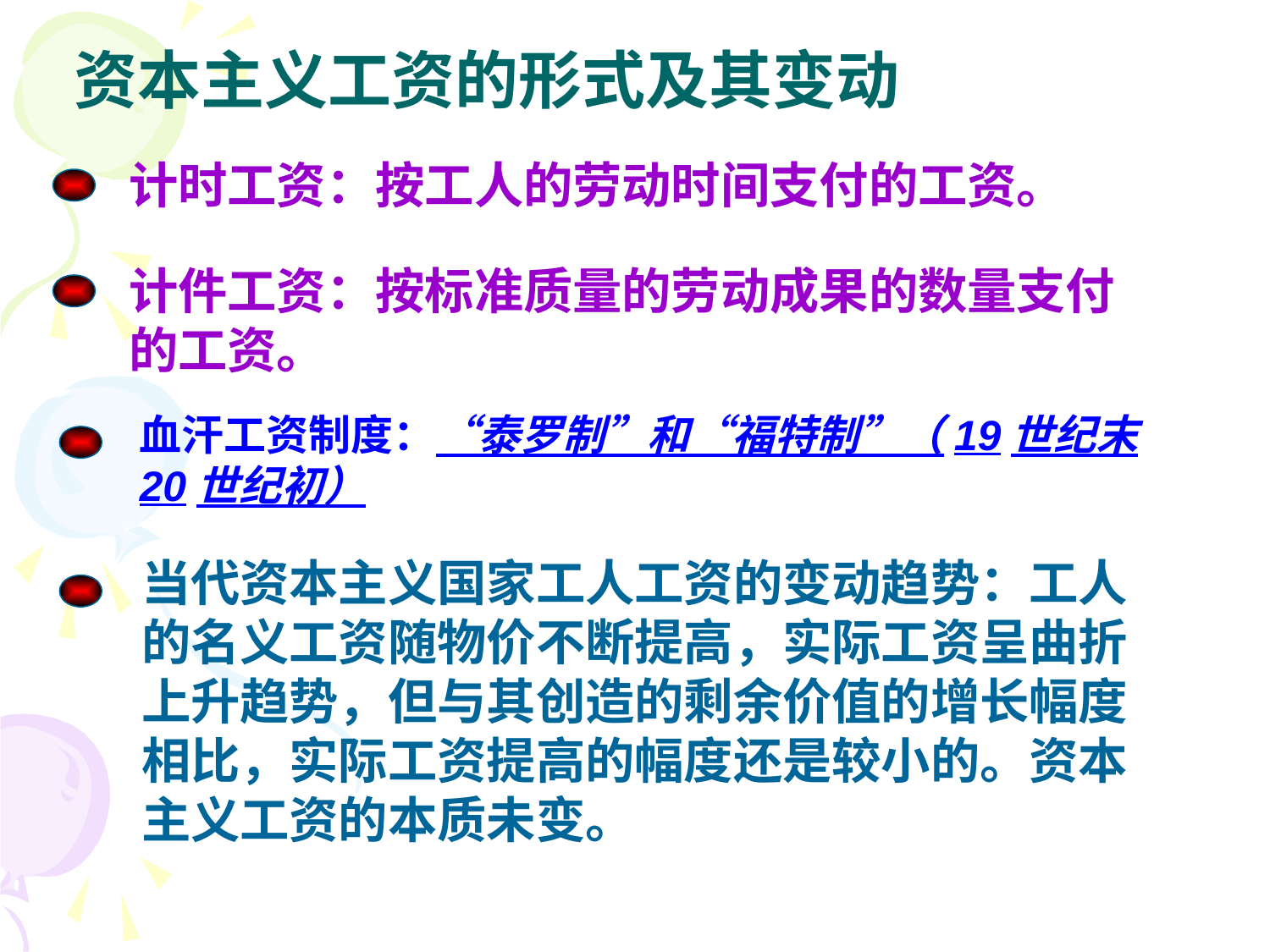

# 资本主义工资的形式及其变动
计时工资：按工人的劳动时间支付的工资。

计件工资：按标准质量的劳动成果的数量支付的工资。

血汗工资制度：“泰罗制”和“福特制”（19世纪末20世纪初）

当代资本主义国家工人工资的变动趋势：工人的名义工资随物价不断提高，实际工资呈曲折上升趋势，但与其创造的剩余价值的增长幅度相比，实际工资提高的幅度还是较小的。资本主义工资的本质未变。